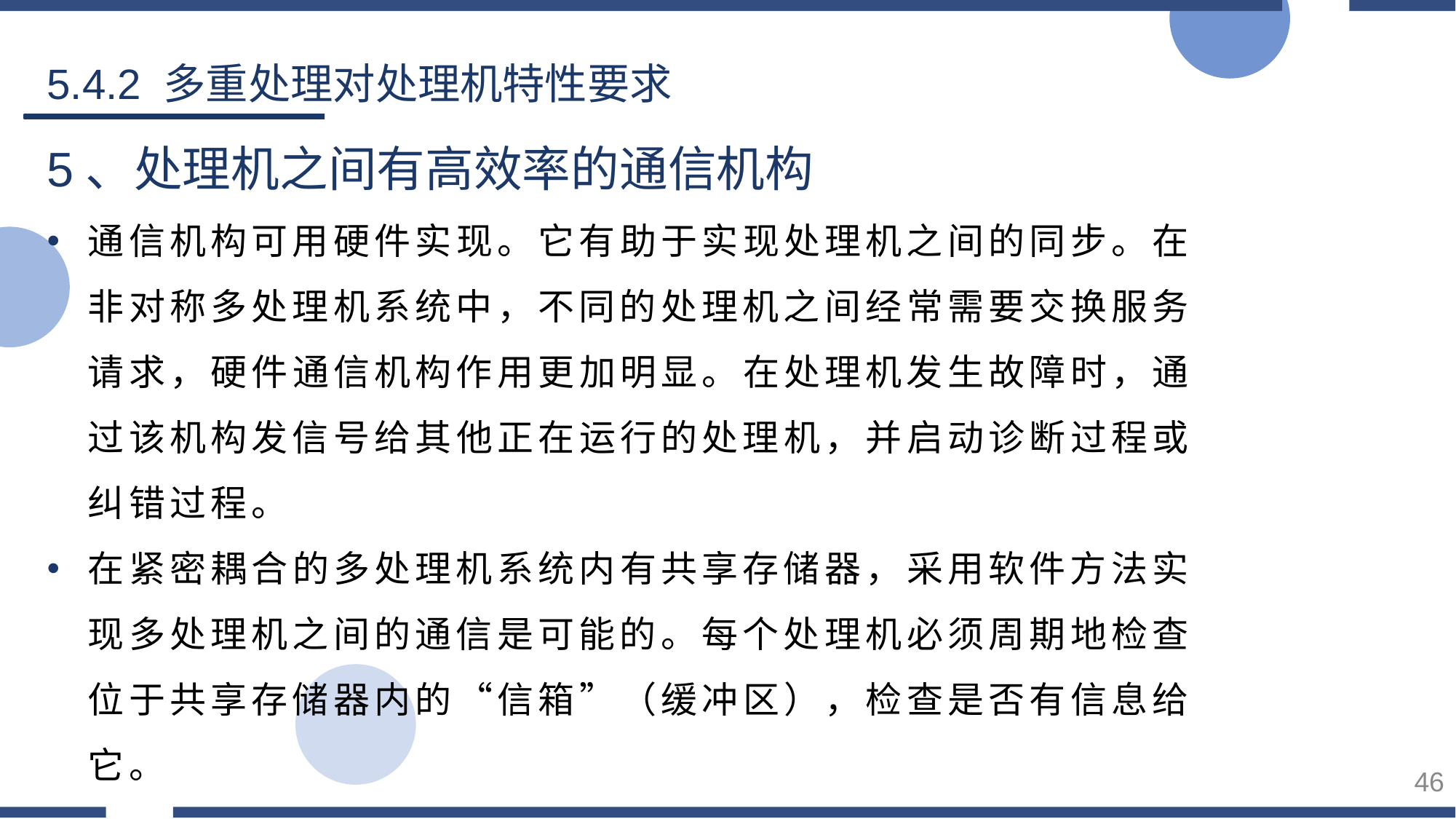

5.4.2 多重处理对处理机特性要求
5、处理机之间有高效率的通信机构
通信机构可用硬件实现。它有助于实现处理机之间的同步。在非对称多处理机系统中，不同的处理机之间经常需要交换服务请求，硬件通信机构作用更加明显。在处理机发生故障时，通过该机构发信号给其他正在运行的处理机，并启动诊断过程或纠错过程。
在紧密耦合的多处理机系统内有共享存储器，采用软件方法实现多处理机之间的通信是可能的。每个处理机必须周期地检查位于共享存储器内的“信箱”（缓冲区），检查是否有信息给它。

46